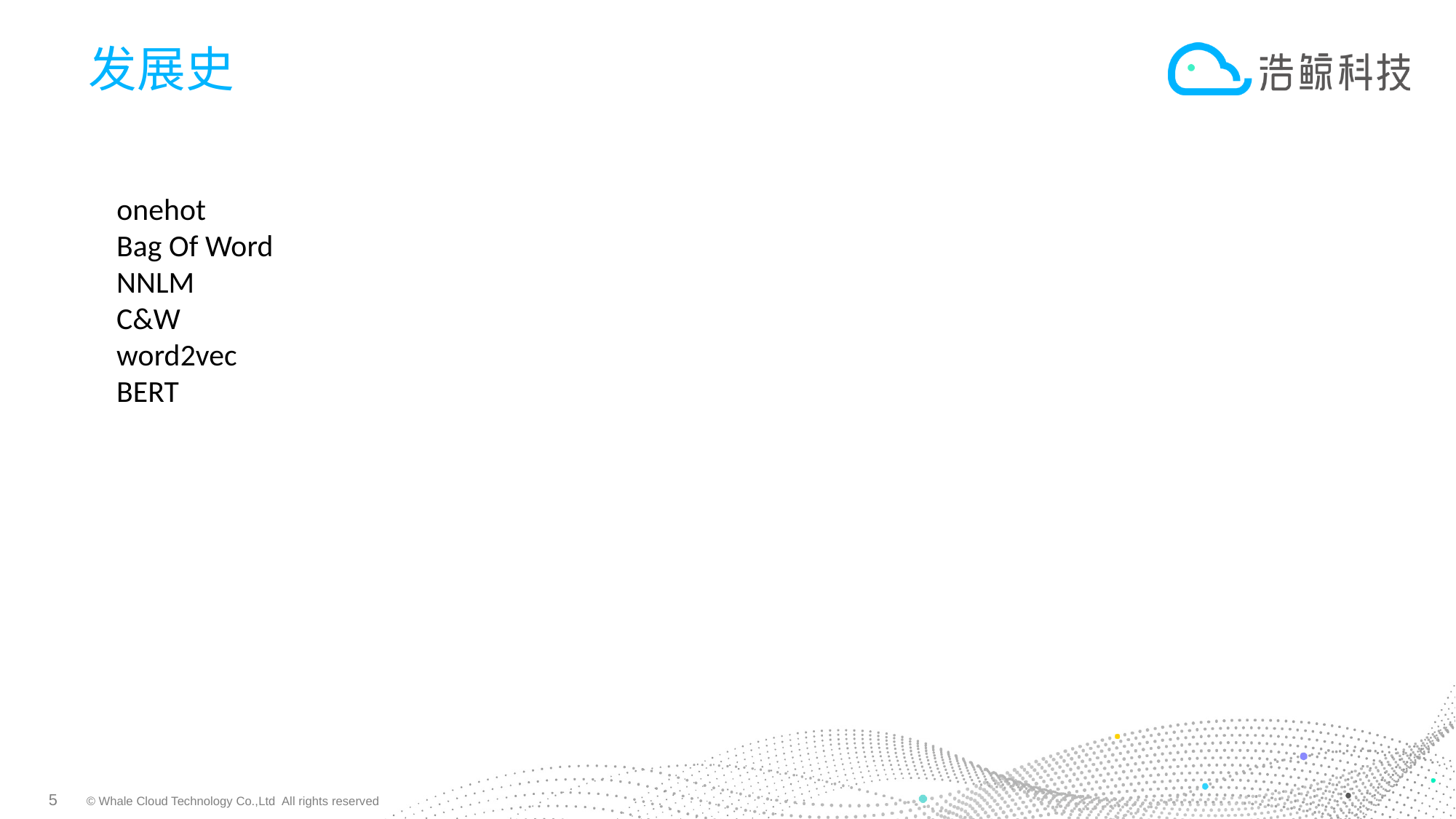

发展史
# onehot Bag Of Word NNLM C&W word2vec BERT